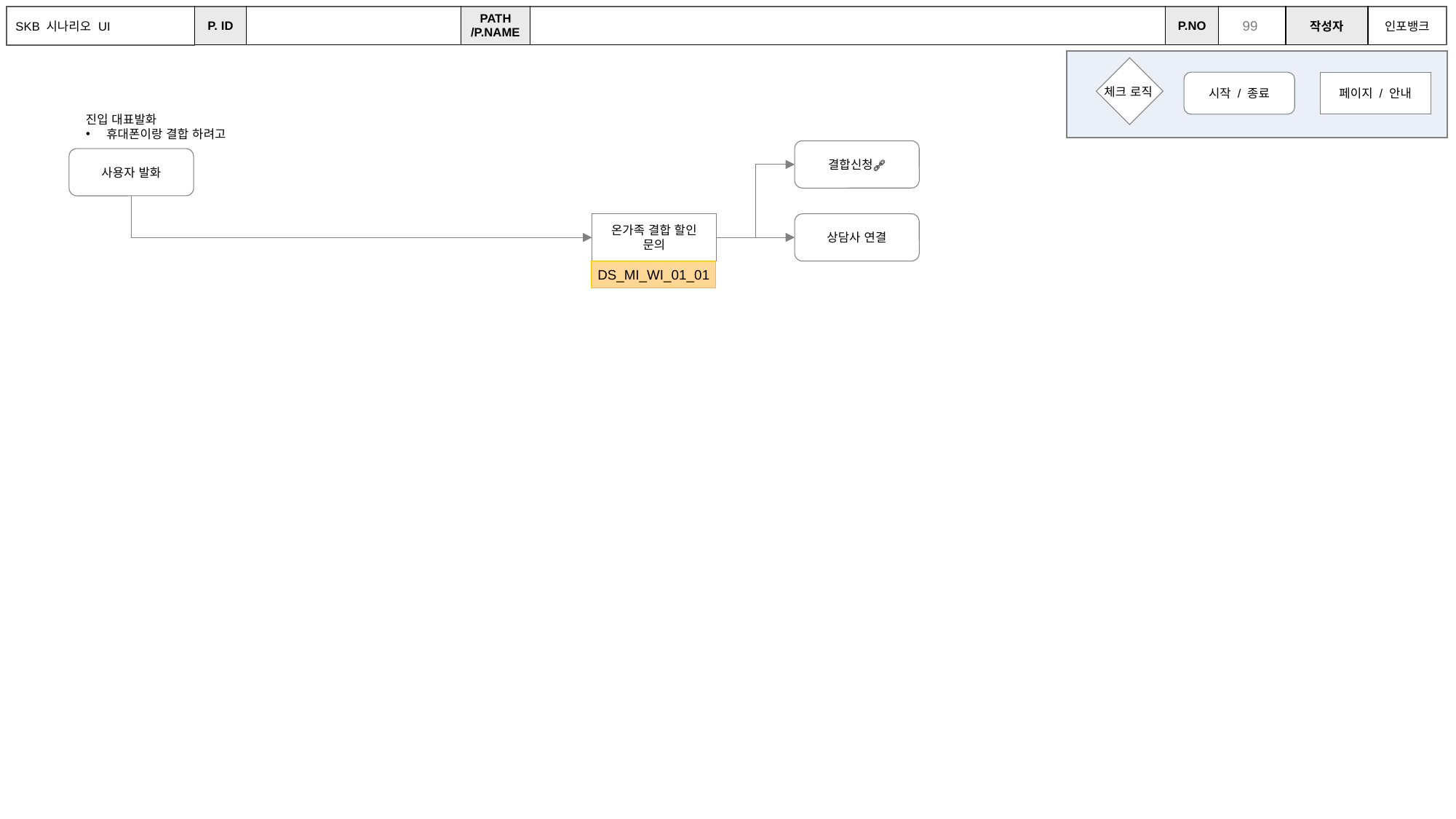

진입 대표발화
휴대폰이랑 결합 하려고
결합신청🔗
사용자 발화
온가족 결합 할인 문의
상담사 연결
DS_MI_WI_01_01